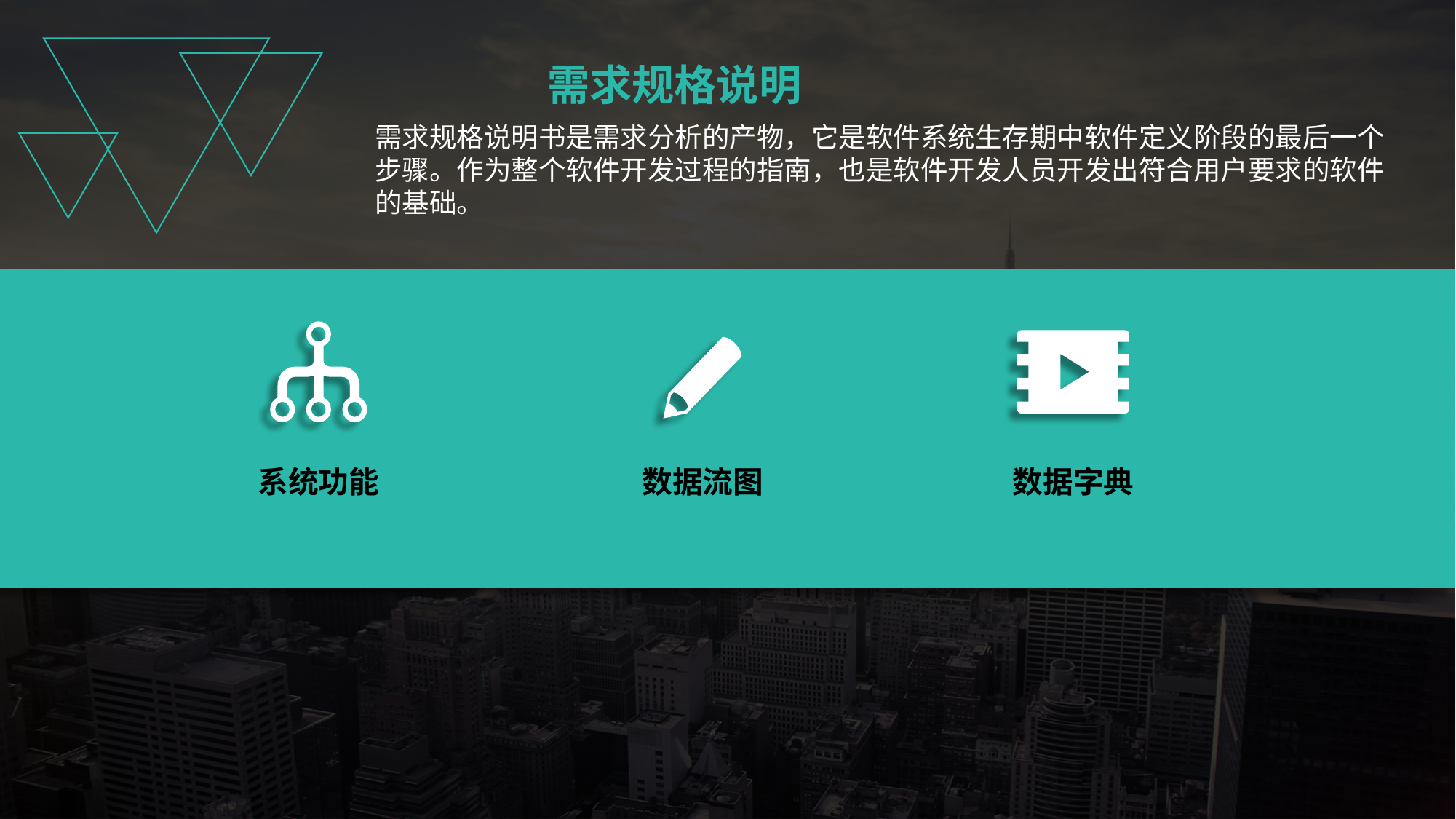

需求规格说明

需求规格说明书是需求分析的产物，它是软件系统生存期中软件定义阶段的最后一个步骤。作为整个软件开发过程的指南，也是软件开发人员开发出符合用户要求的软件的基础。

系统功能

数据流图

数据字典